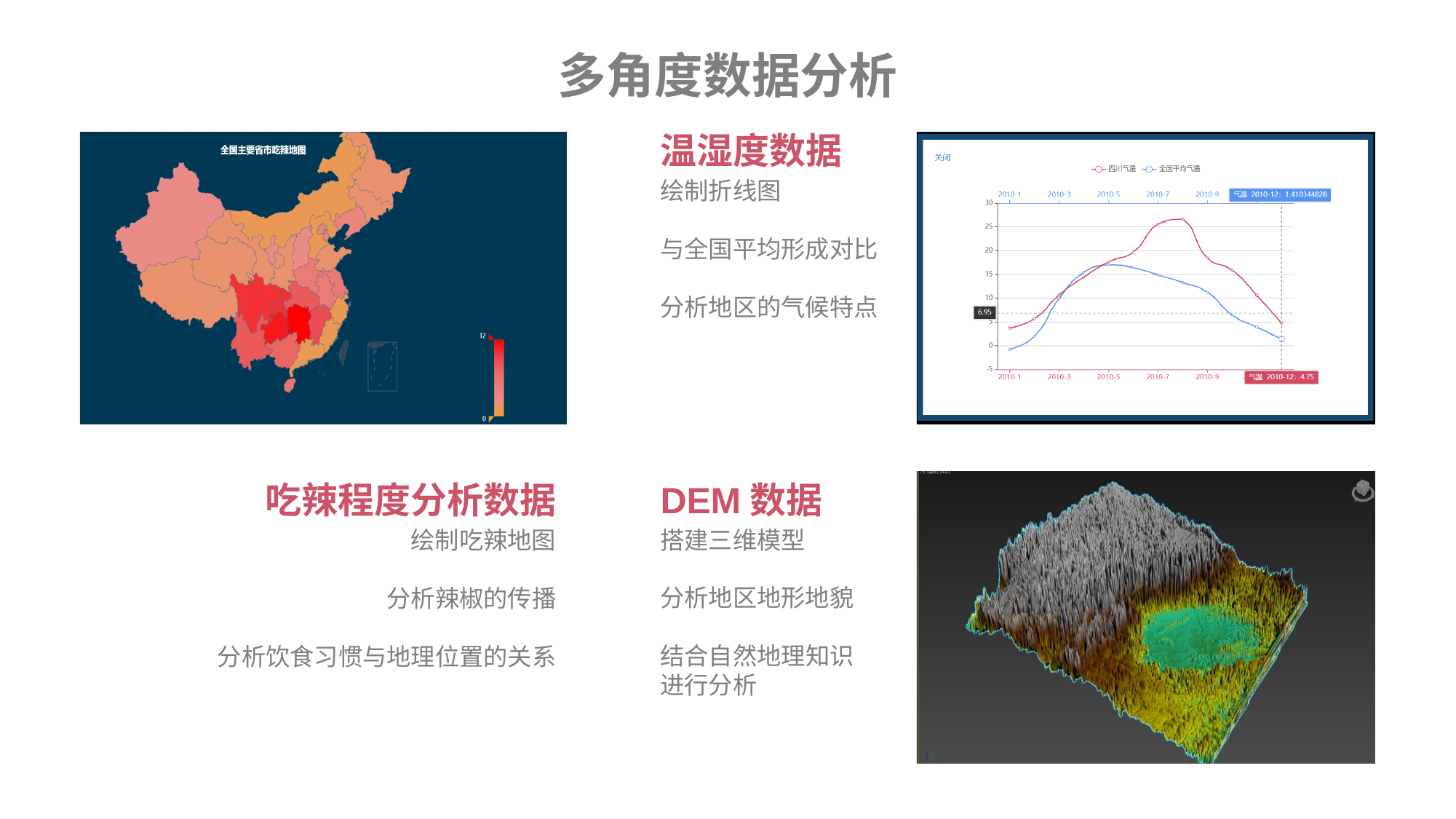

多角度数据分析
温湿度数据

绘制折线图

与全国平均形成对比

分析地区的气候特点

DEM数据
吃辣程度分析数据
搭建三维模型

分析地区地形地貌

结合自然地理知识进行分析
绘制吃辣地图

分析辣椒的传播

分析饮食习惯与地理位置的关系